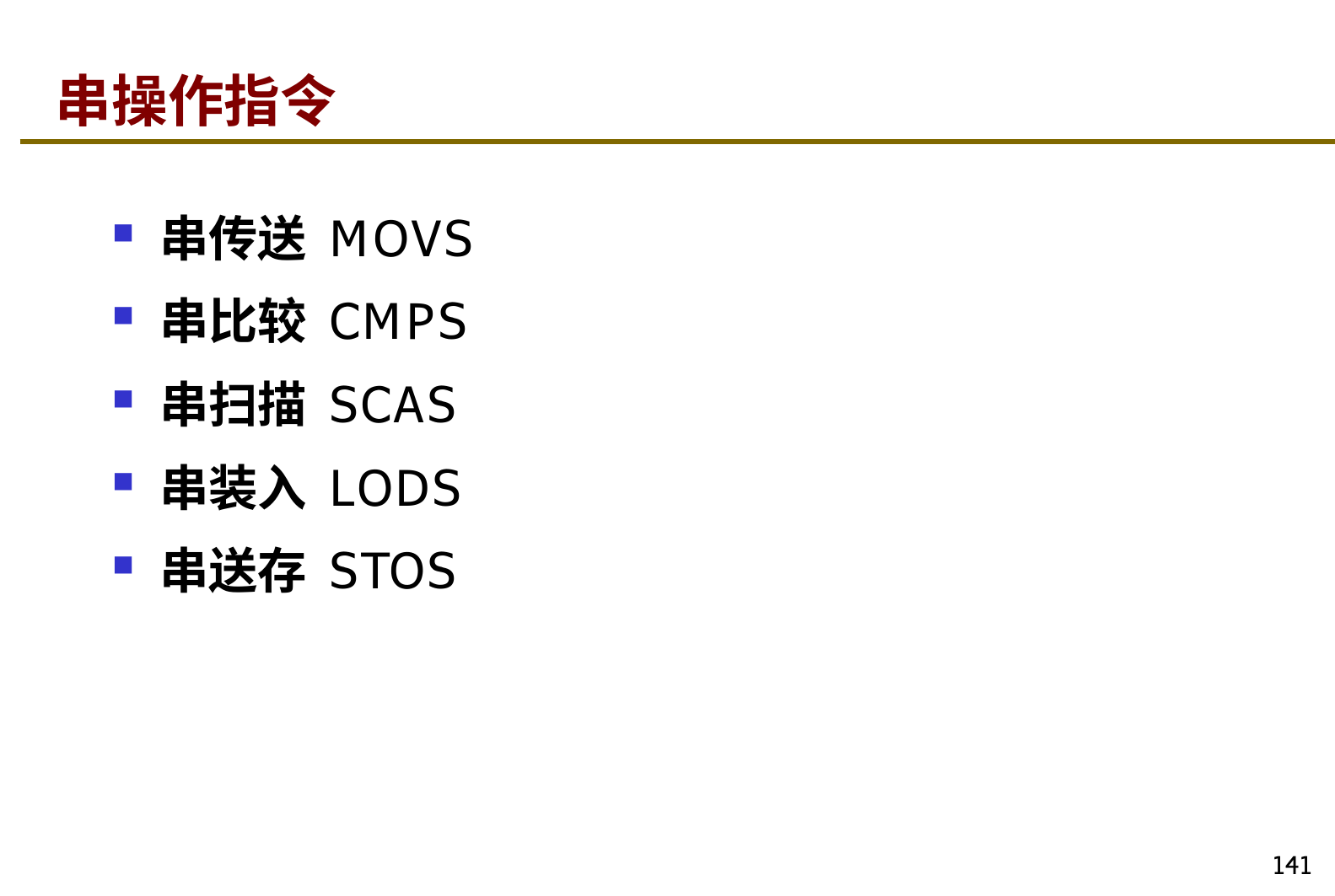

# 串操作指令
串传送 MOVS
串比较 CMPS
串扫描 SCAS
串装入 LODS
串送存 STOS
141